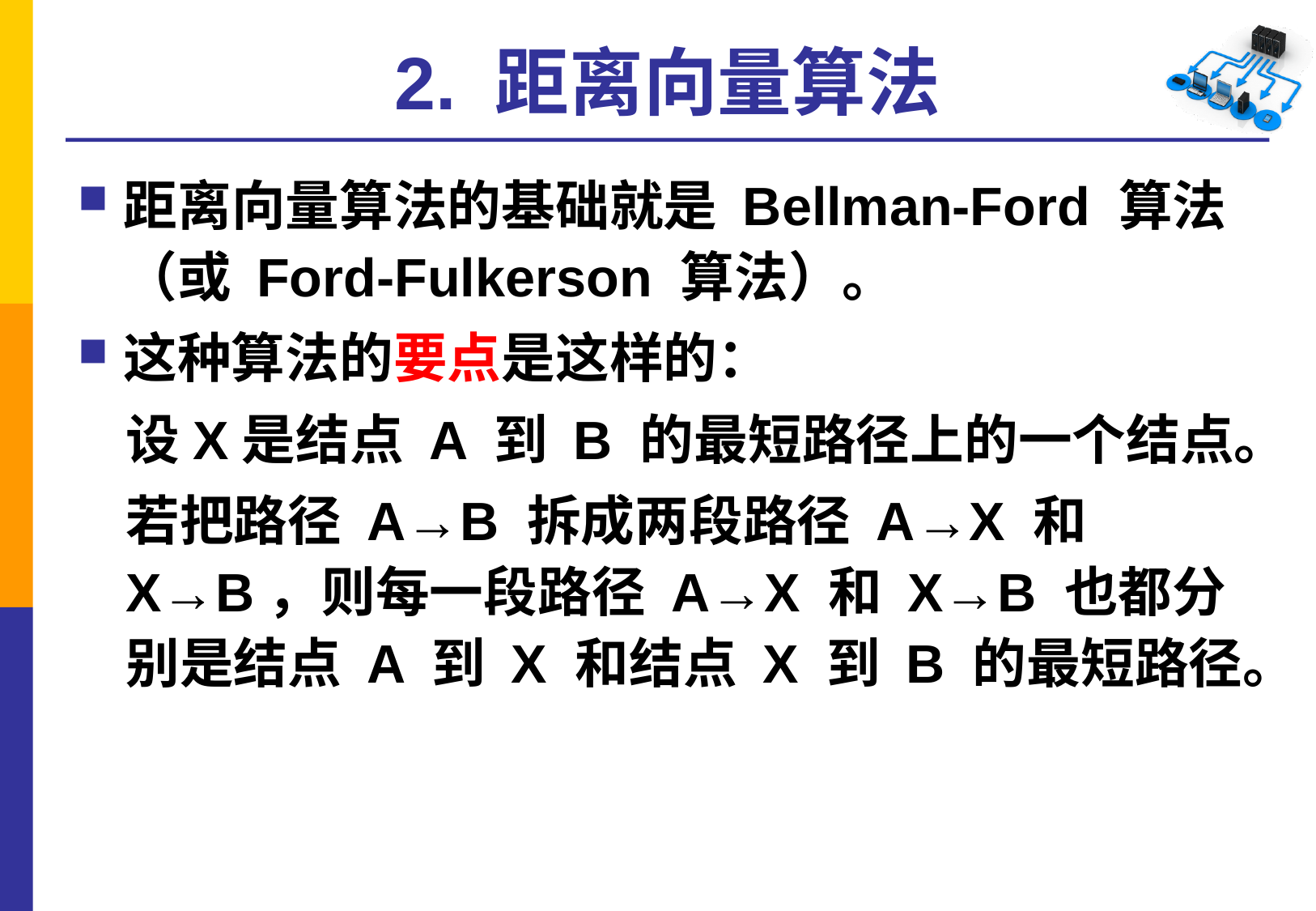

# 2. 距离向量算法
距离向量算法的基础就是 Bellman-Ford 算法（或 Ford-Fulkerson 算法）。
这种算法的要点是这样的：
设X是结点 A 到 B 的最短路径上的一个结点。
若把路径 A→B 拆成两段路径 A→X 和 X→B，则每一段路径 A→X 和 X→B 也都分别是结点 A 到 X 和结点 X 到 B 的最短路径。